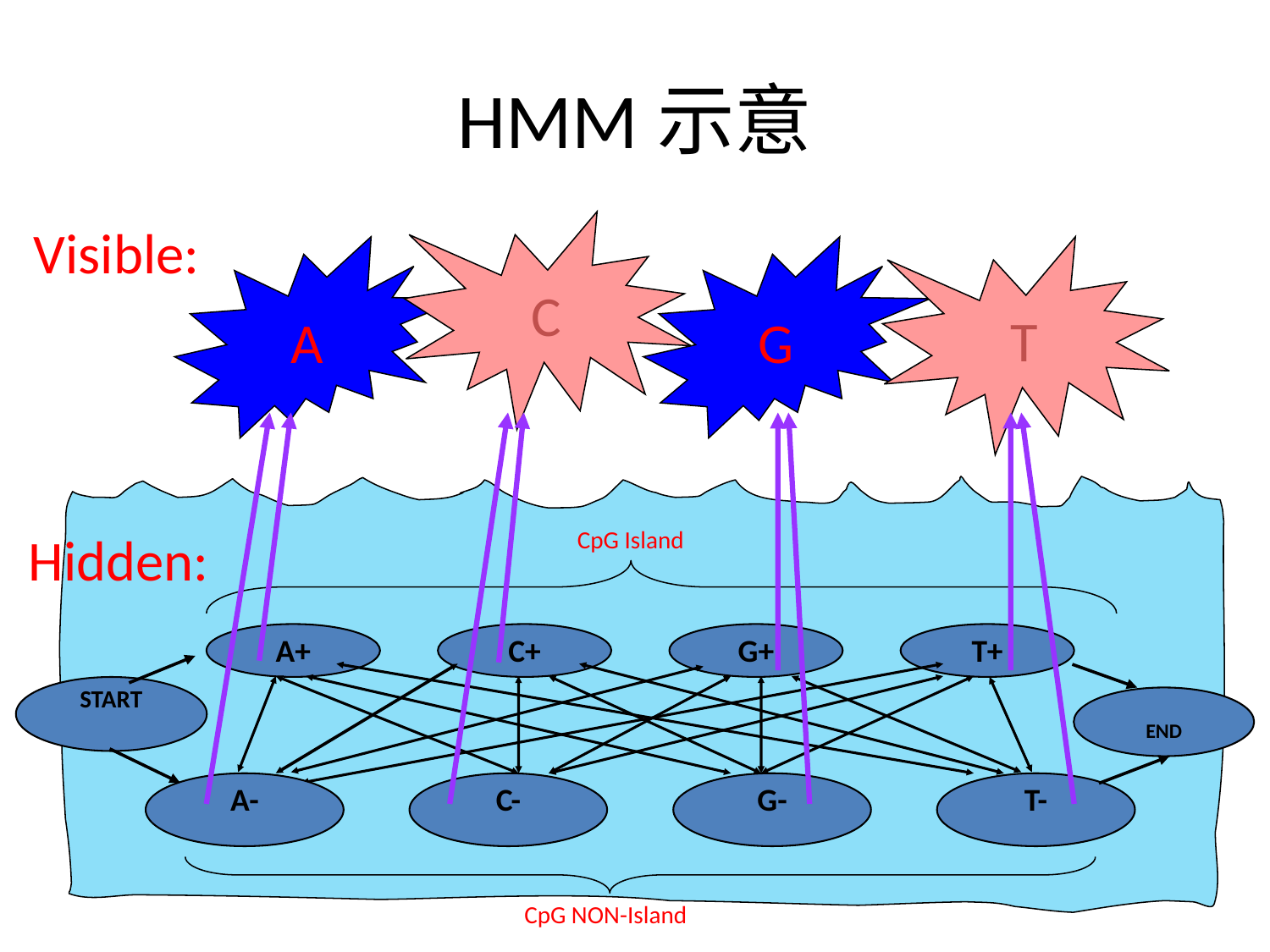

# HMM示意
Visible:
C
A
G
T

CpG Island

A+

C+

G+

T+

START

END

A-

C-

G-

T-

CpG NON-Island
Hidden: